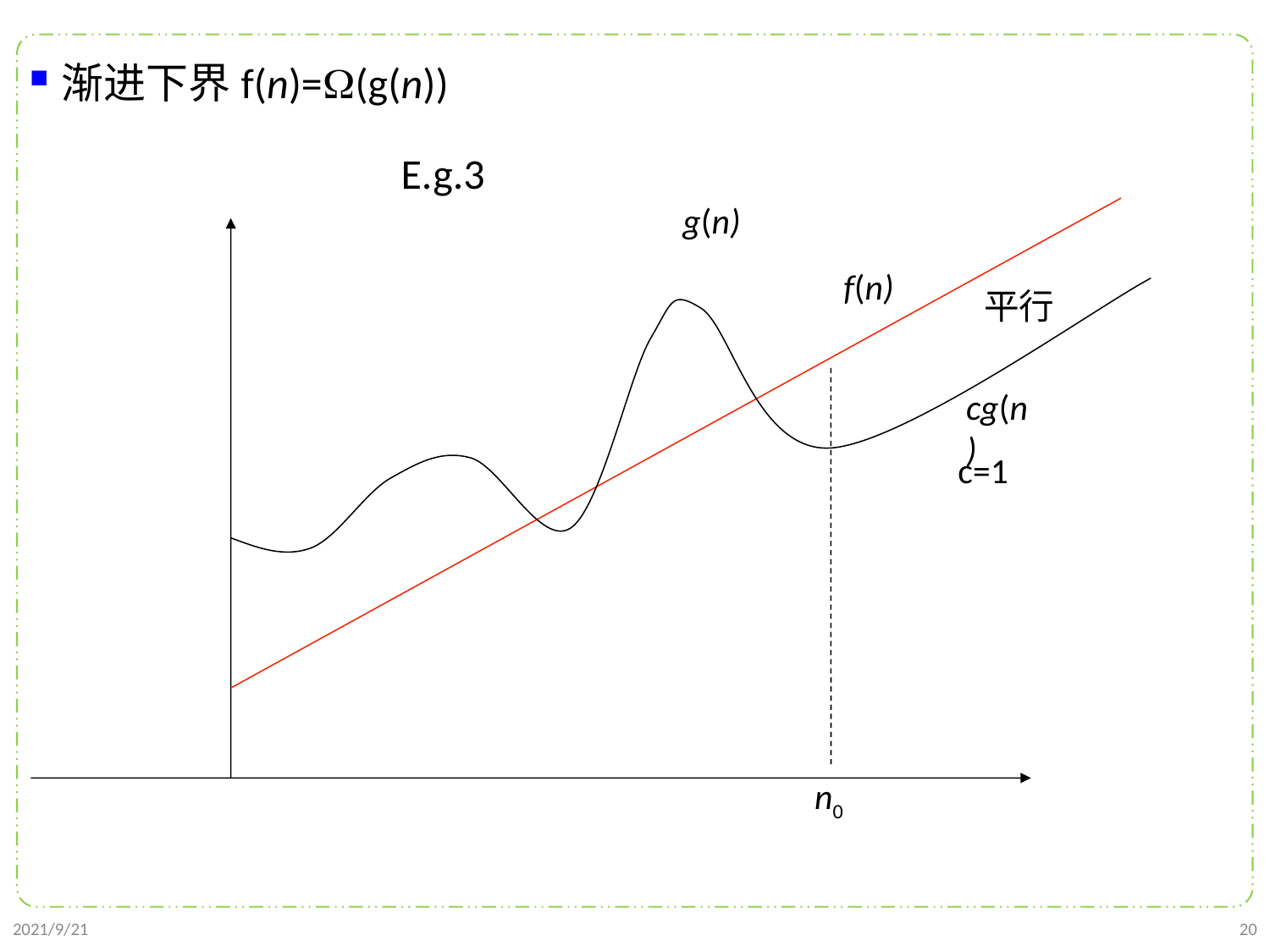

渐进下界f(n)=Ω(g(n))
E.g.3
g(n)

f(n)

平行

cg(n)
c=1
n0

2021/9/21
20